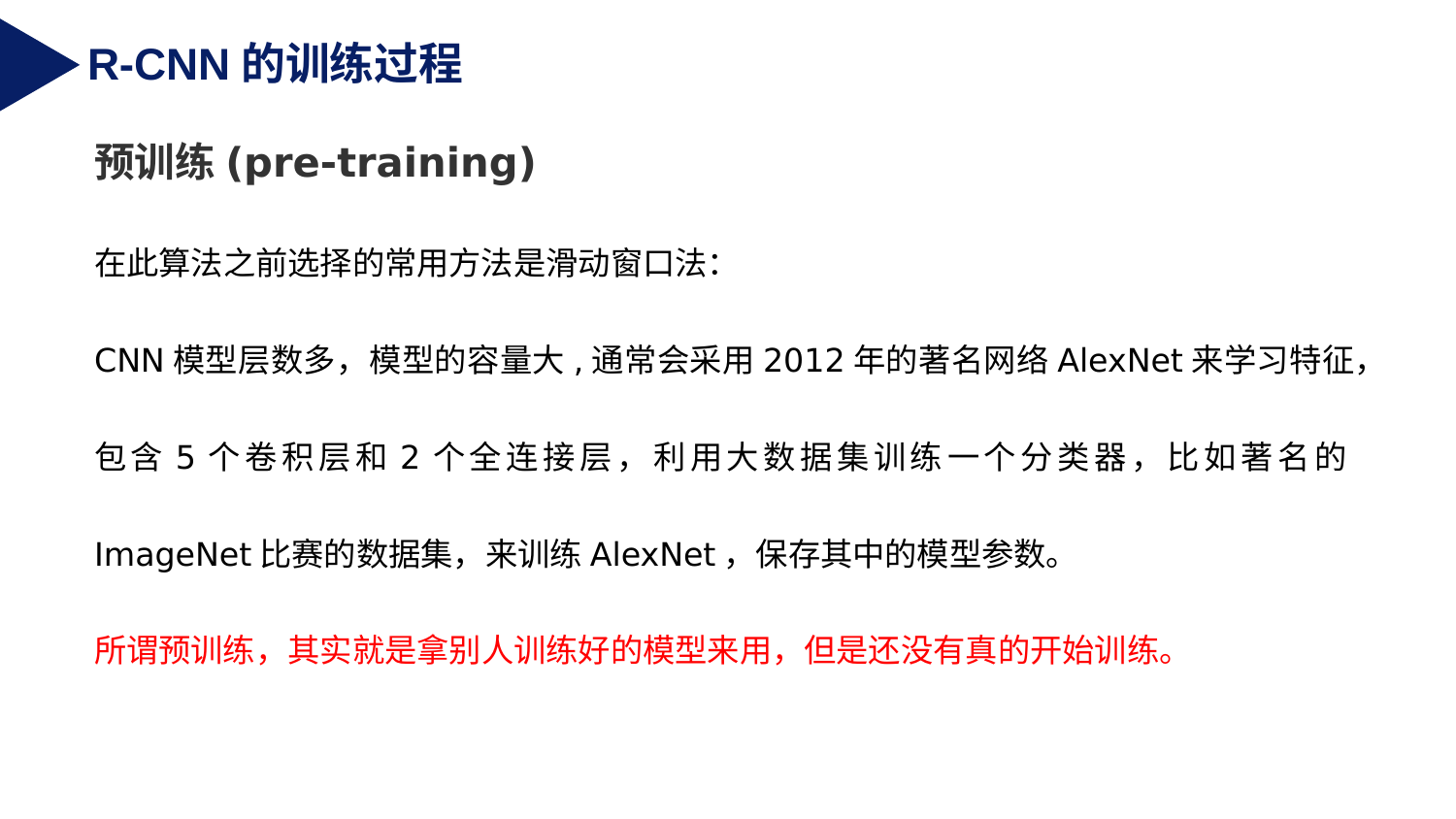

R-CNN的训练过程
预训练(pre-training)
在此算法之前选择的常用方法是滑动窗口法：
CNN模型层数多，模型的容量大,通常会采用2012年的著名网络AlexNet来学习特征，包含5个卷积层和2个全连接层，利用大数据集训练一个分类器，比如著名的ImageNet比赛的数据集，来训练AlexNet，保存其中的模型参数。
所谓预训练，其实就是拿别人训练好的模型来用，但是还没有真的开始训练。